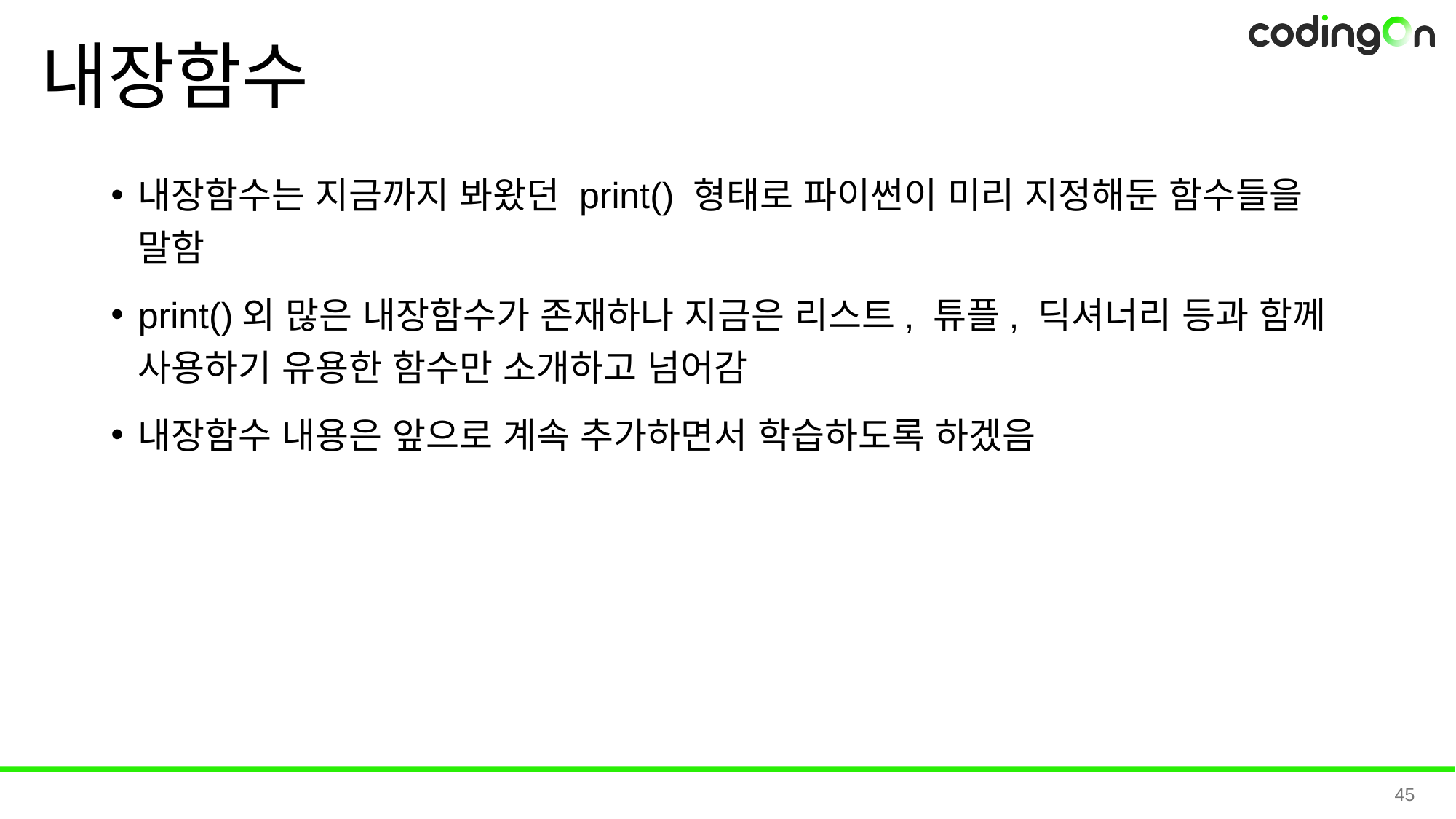

# 내장함수
내장함수는 지금까지 봐왔던 print() 형태로 파이썬이 미리 지정해둔 함수들을 말함
print()외 많은 내장함수가 존재하나 지금은 리스트, 튜플, 딕셔너리 등과 함께 사용하기 유용한 함수만 소개하고 넘어감
내장함수 내용은 앞으로 계속 추가하면서 학습하도록 하겠음
45